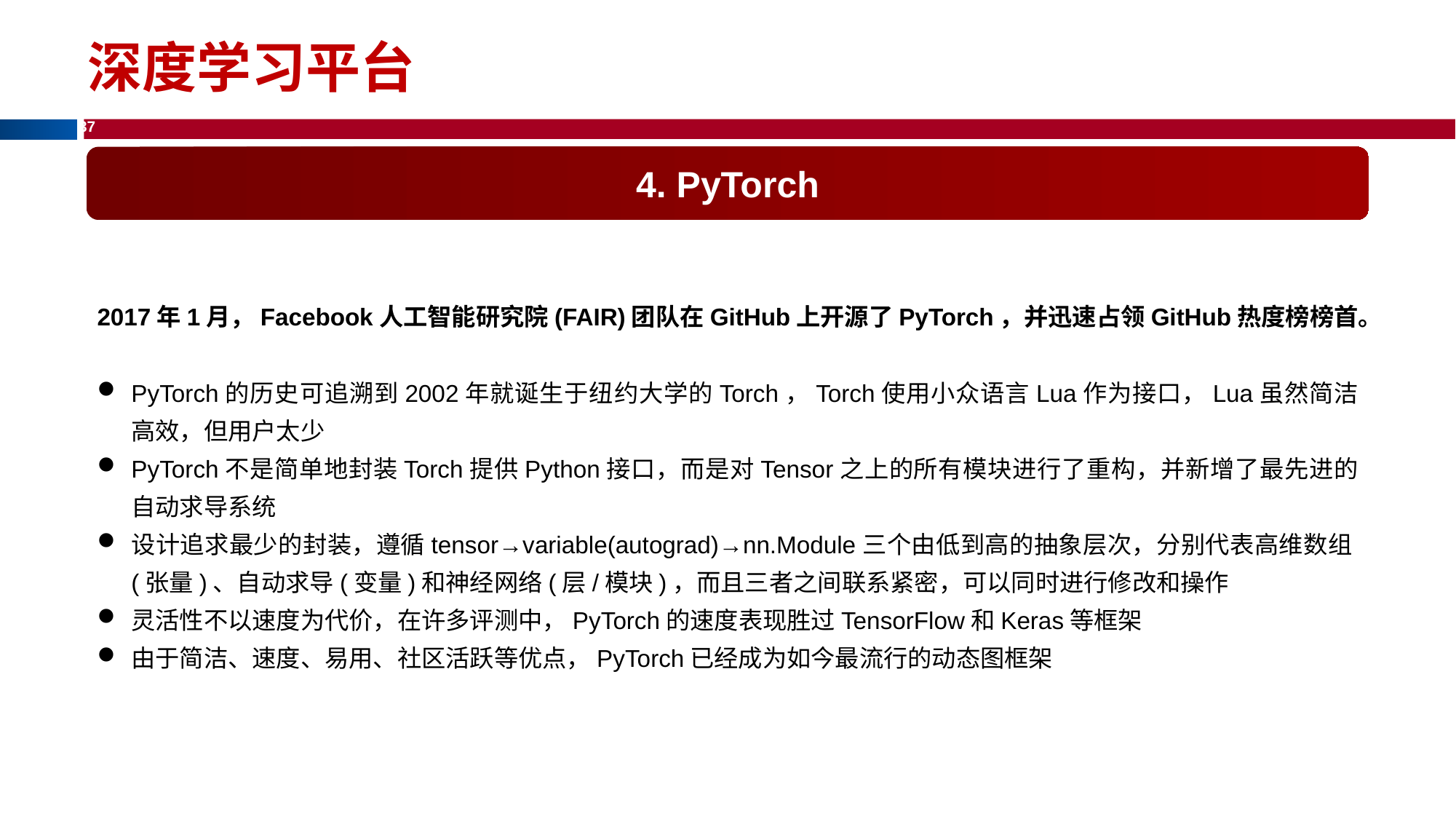

# 深度学习平台
4. PyTorch
2017年1月，Facebook人工智能研究院(FAIR)团队在GitHub上开源了PyTorch，并迅速占领GitHub热度榜榜首。

PyTorch的历史可追溯到2002年就诞生于纽约大学的Torch，Torch使用小众语言Lua作为接口，Lua虽然简洁高效，但用户太少
PyTorch不是简单地封装Torch提供Python接口，而是对Tensor之上的所有模块进行了重构，并新增了最先进的自动求导系统
设计追求最少的封装，遵循tensor→variable(autograd)→nn.Module三个由低到高的抽象层次，分别代表高维数组(张量)、自动求导(变量)和神经网络(层/模块)，而且三者之间联系紧密，可以同时进行修改和操作
灵活性不以速度为代价，在许多评测中，PyTorch的速度表现胜过TensorFlow和Keras等框架
由于简洁、速度、易用、社区活跃等优点，PyTorch已经成为如今最流行的动态图框架